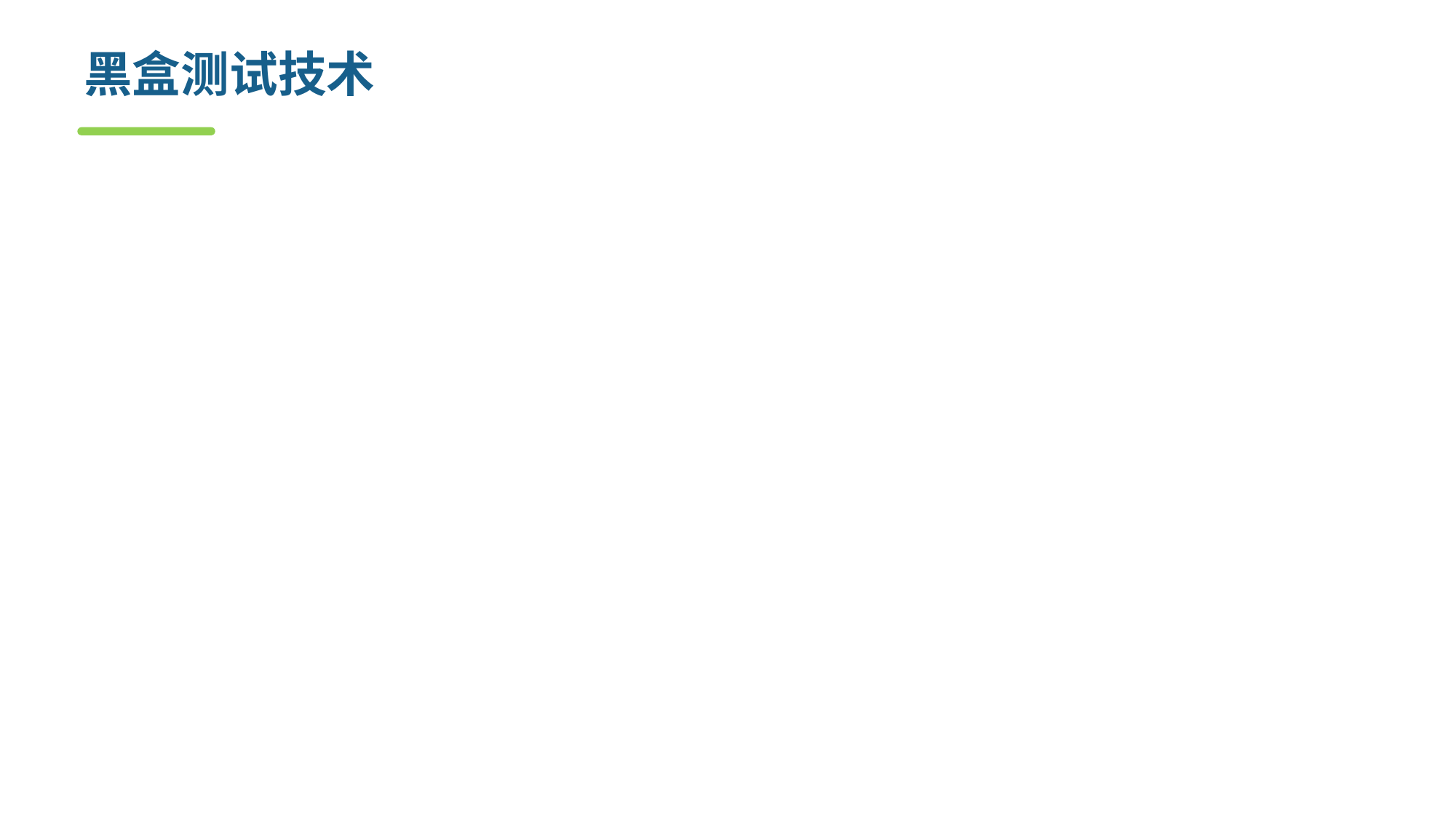

# 黑盒测试技术
1）等价类划分法
2）边界值分析法
3）判定表法
4）错误推测法

28